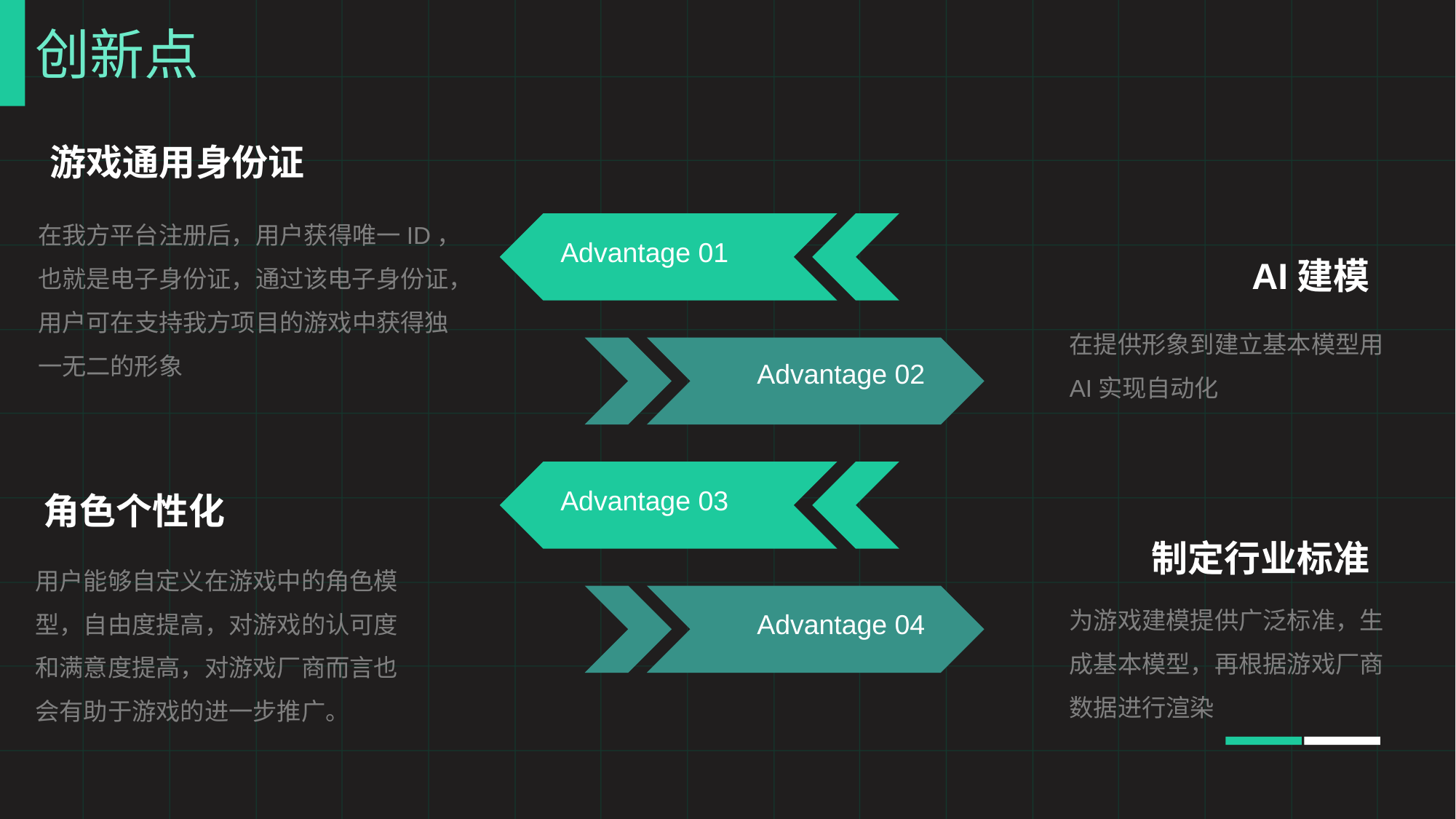

创新点

游戏通用身份证
在我方平台注册后，用户获得唯一ID，也就是电子身份证，通过该电子身份证，用户可在支持我方项目的游戏中获得独一无二的形象

Advantage 01
AI建模
在提供形象到建立基本模型用AI实现自动化

Advantage 02

Advantage 03
角色个性化
制定行业标准
用户能够自定义在游戏中的角色模型，自由度提高，对游戏的认可度和满意度提高，对游戏厂商而言也会有助于游戏的进一步推广。
为游戏建模提供广泛标准，生成基本模型，再根据游戏厂商数据进行渲染

Advantage 04